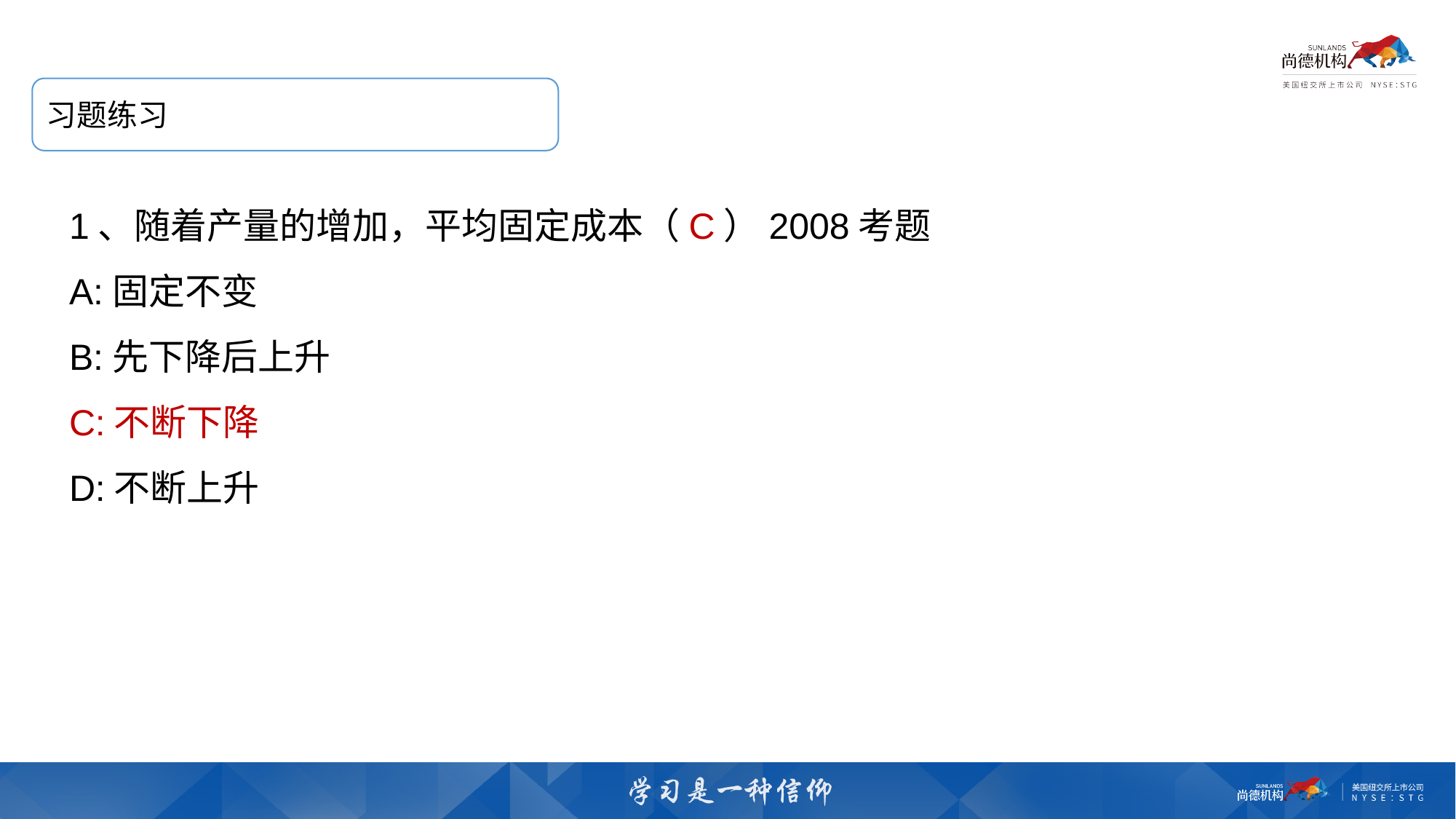

习题练习
1、随着产量的增加，平均固定成本（C）2008考题
A:固定不变
B:先下降后上升
C:不断下降
D:不断上升